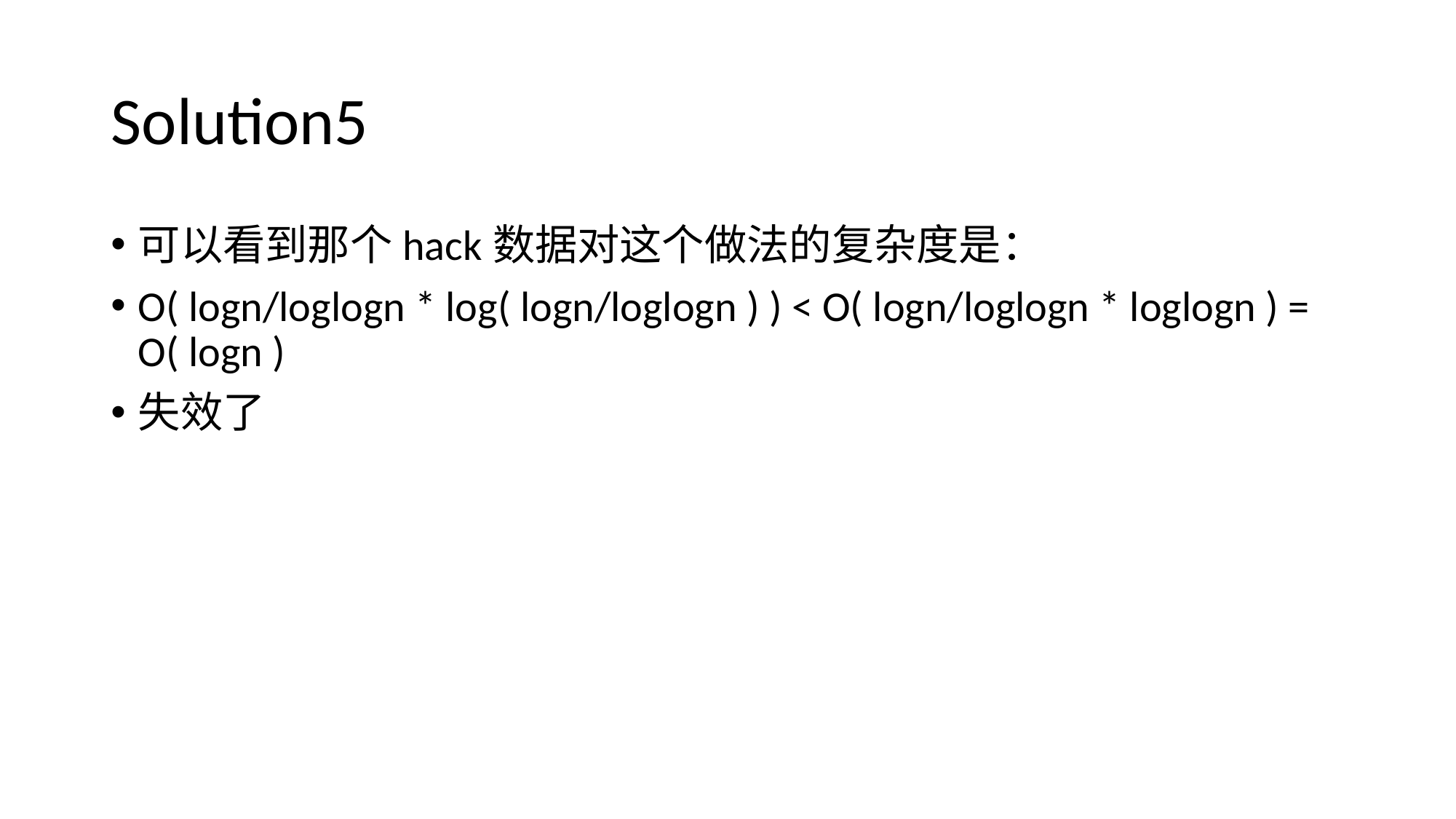

# Solution5
可以看到那个hack数据对这个做法的复杂度是：
O( logn/loglogn * log( logn/loglogn ) ) < O( logn/loglogn * loglogn ) = O( logn )
失效了